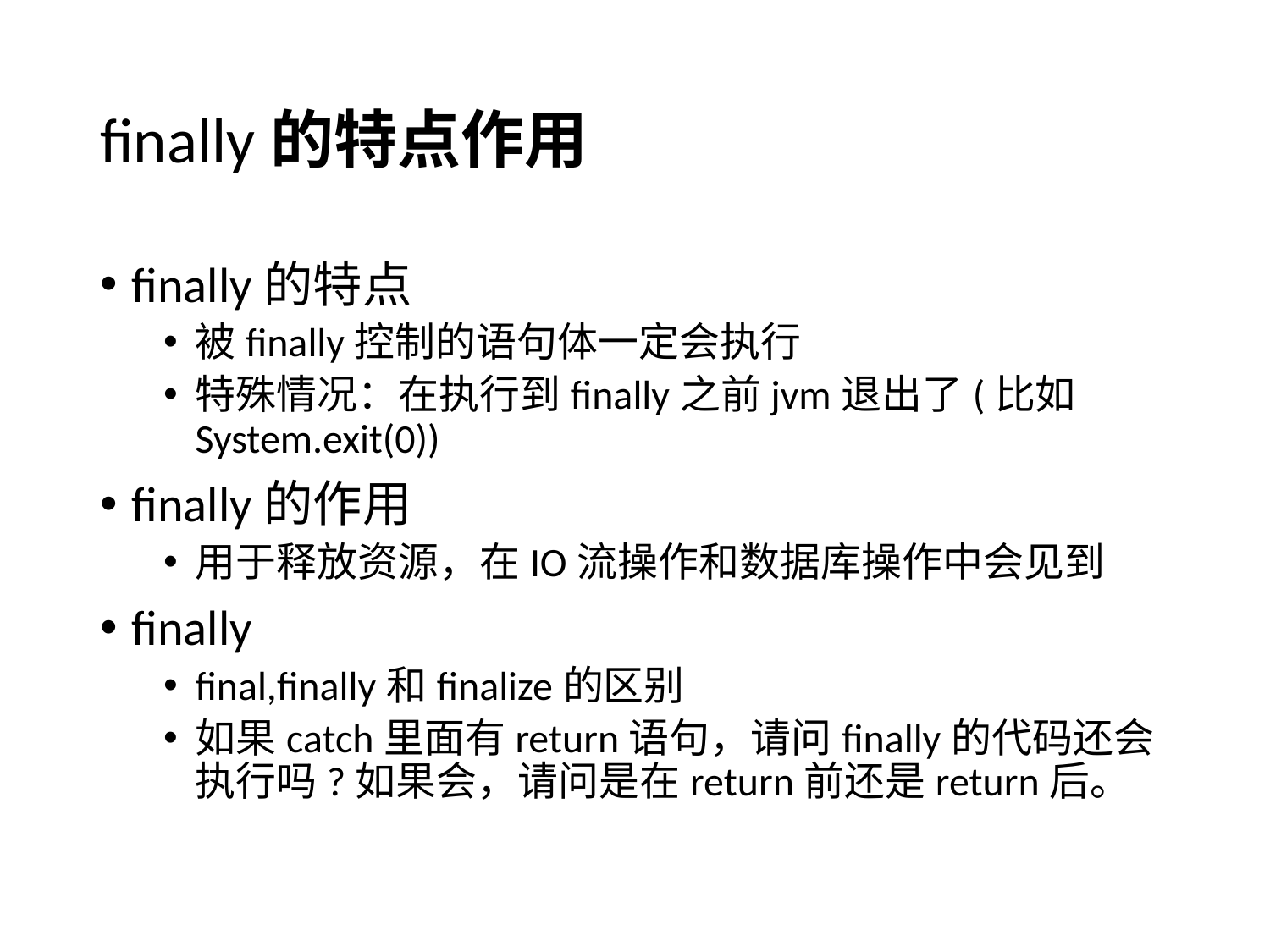

# finally的特点作用
finally的特点
被finally控制的语句体一定会执行
特殊情况：在执行到finally之前jvm退出了(比如System.exit(0))
finally的作用
用于释放资源，在IO流操作和数据库操作中会见到
finally
final,finally和finalize的区别
如果catch里面有return语句，请问finally的代码还会执行吗?如果会，请问是在return前还是return后。